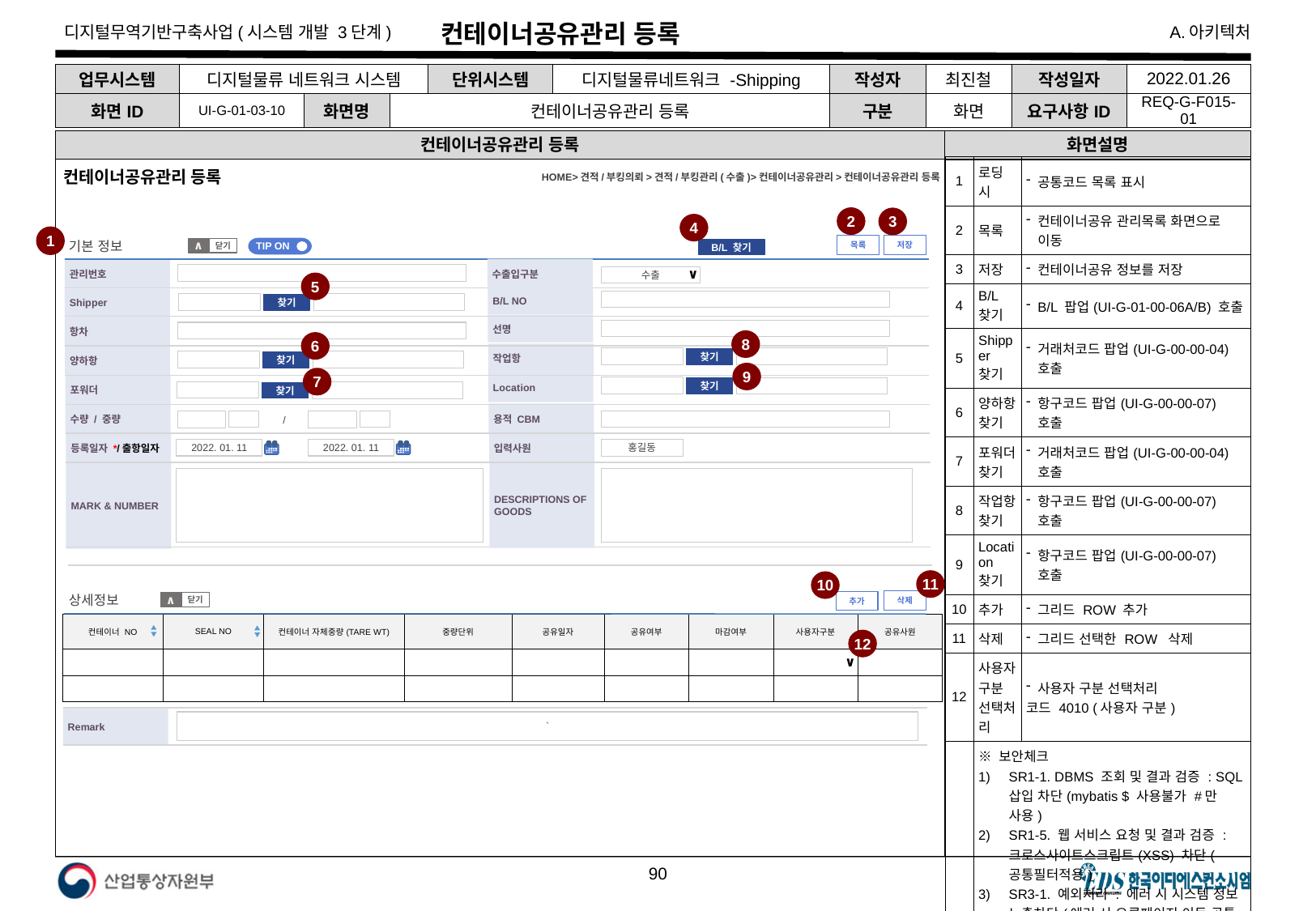

# 컨테이너공유관리 등록
| 업무시스템 | 디지털물류 네트워크 시스템 |  |  | 단위시스템 | 디지털물류네트워크 -Shipping | 작성자 | 최진철 | 작성일자 | 2022.01.26 |
| --- | --- | --- | --- | --- | --- | --- | --- | --- | --- |
| 화면ID | UI-G-01-03-10 | 화면명 | 컨테이너공유관리 등록 |  |  | 구분 | 화면 | 요구사항ID | REQ-G-F015-01 |
컨테이너공유관리 등록
화면설명

| 1 | 로딩 시 | 공통코드 목록 표시 |
| --- | --- | --- |
| 2 | 목록 | 컨테이너공유 관리목록 화면으로 이동 |
| 3 | 저장 | 컨테이너공유 정보를 저장 |
| 4 | B/L 찾기 | B/L 팝업(UI-G-01-00-06A/B) 호출 |
| 5 | Shipper 찾기 | 거래처코드 팝업(UI-G-00-00-04) 호출 |
| 6 | 양하항 찾기 | 항구코드 팝업(UI-G-00-00-07) 호출 |
| 7 | 포워더 찾기 | 거래처코드 팝업(UI-G-00-00-04) 호출 |
| 8 | 작업항 찾기 | 항구코드 팝업(UI-G-00-00-07) 호출 |
| 9 | Location 찾기 | 항구코드 팝업(UI-G-00-00-07) 호출 |
| 10 | 추가 | 그리드 ROW 추가 |
| 11 | 삭제 | 그리드 선택한 ROW 삭제 |
| 12 | 사용자구분 선택처리 | 사용자 구분 선택처리 코드 4010 (사용자 구분) |
|  | ※ 보안체크 SR1-1. DBMS 조회 및 결과 검증 : SQL 삽입 차단(mybatis $ 사용불가 #만 사용) SR1-5. 웹 서비스 요청 및 결과 검증 : 크로스사이트스크립트(XSS) 차단(공통필터적용) SR3-1. 예외처리 : 에러 시 시스템 정보 노출차단(에러 시 오류페이지 이동 공통 적용) |  |
컨테이너공유관리 등록
HOME>견적/부킹의뢰>견적/부킹관리(수출)>컨테이너공유관리>컨테이너공유관리 등록

2
3
4
1
기본 정보
저장
목록
TIP ON

닫기
∧
B/L 찾기
수출입구분
관리번호

수출
∨
5
B/L NO
Shipper

찾기
선명
항차

8
6
작업항
양하항

찾기

찾기
9
7
Location
포워더

찾기

찾기
용적 CBM
수량 / 중량

/
입력사원
등록일자 */출항일자
2022. 01. 11

2022. 01. 11

홍길동
DESCRIPTIONS OF GOODS
MARK & NUMBER

11
10
상세정보
삭제
추가
닫기
∧
| 컨테이너 NO | SEAL NO | 컨테이너 자체중량(TARE WT) | 중량단위 | 공유일자 | 공유여부 | 마감여부 | 사용자구분 | 공유사원 |
| --- | --- | --- | --- | --- | --- | --- | --- | --- |
|  |  |  |  |  |  |  |  |  |
|  |  |  |  |  |  |  |  |  |

12
∨
Remark
`